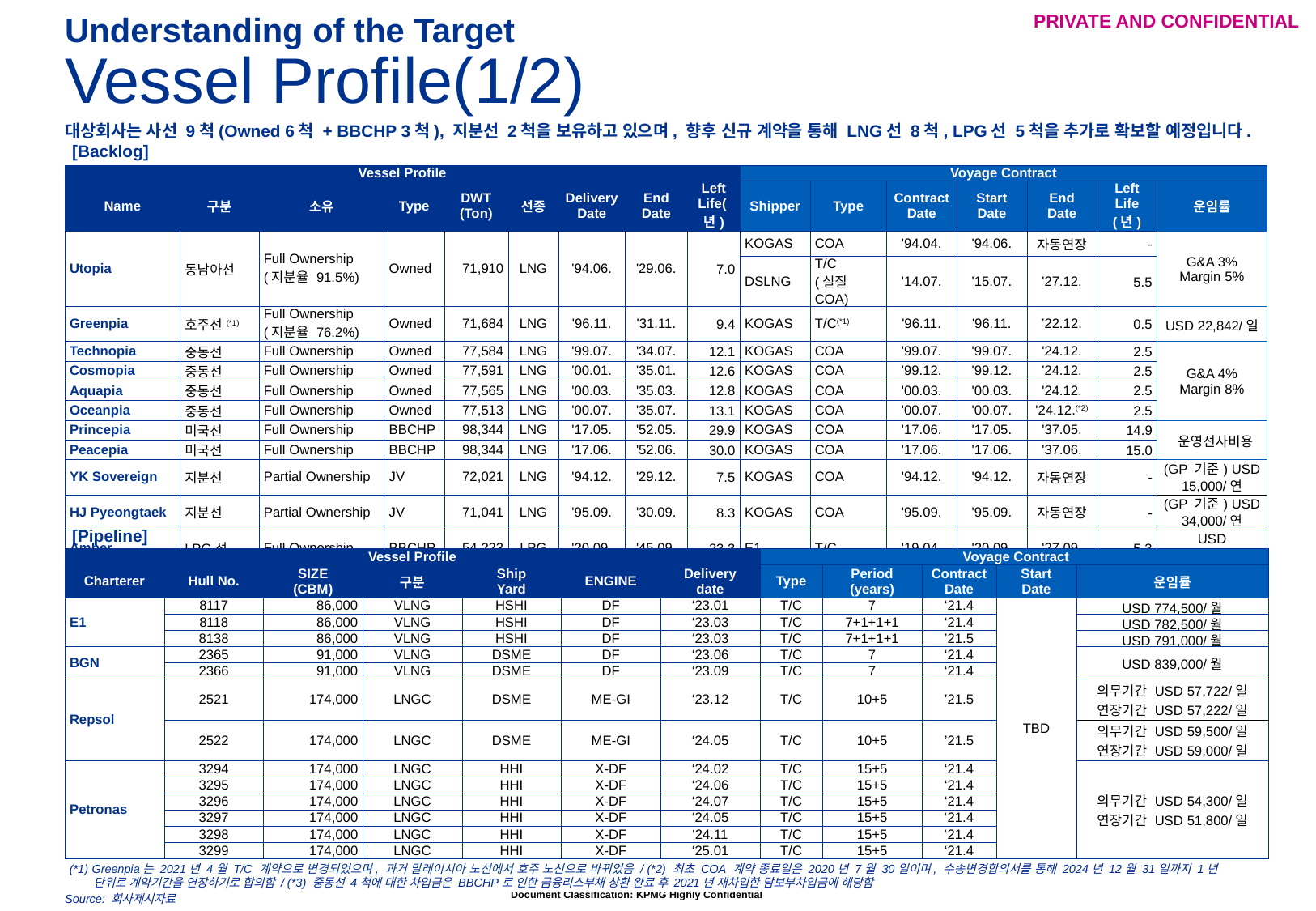

Understanding of the Target
# Vessel Profile(1/2)
대상회사는 사선 9척(Owned 6척 + BBCHP 3척), 지분선 2척을 보유하고 있으며, 향후 신규 계약을 통해 LNG선 8척, LPG선 5척을 추가로 확보할 예정입니다.
[Backlog]
| Vessel Profile |  |  |  |  |  |  |  |  | Voyage Contract |  |  |  |  |  |  |
| --- | --- | --- | --- | --- | --- | --- | --- | --- | --- | --- | --- | --- | --- | --- | --- |
| Name | 구분 | 소유 | Type | DWT (Ton) | 선종 | Delivery Date | End Date | Left Life(년) | Shipper | Type | Contract Date | Start Date | End Date | Left Life(년) | 운임률 |
| Utopia | 동남아선 | Full Ownership (지분율 91.5%) | Owned | 71,910 | LNG | '94.06. | '29.06. | 7.0 | KOGAS | COA | '94.04. | '94.06. | 자동연장 | - | G&A 3% Margin 5% |
|  |  |  |  |  |  |  |  |  | DSLNG | T/C (실질COA) | '14.07. | '15.07. | '27.12. | 5.5 | USD 22,842/일 |
| Greenpia | 호주선(\*1) | Full Ownership (지분율 76.2%) | Owned | 71,684 | LNG | '96.11. | '31.11. | 9.4 | KOGAS | T/C(\*1) | '96.11. | '96.11. | ’22.12. | 0.5 | USD 22,842/일 |
| Technopia | 중동선 | Full Ownership | Owned | 77,584 | LNG | '99.07. | '34.07. | 12.1 | KOGAS | COA | '99.07. | '99.07. | '24.12. | 2.5 | G&A 4% Margin 8% |
| Cosmopia | 중동선 | Full Ownership | Owned | 77,591 | LNG | '00.01. | '35.01. | 12.6 | KOGAS | COA | '99.12. | '99.12. | '24.12. | 2.5 |  |
| Aquapia | 중동선 | Full Ownership | Owned | 77,565 | LNG | '00.03. | '35.03. | 12.8 | KOGAS | COA | '00.03. | '00.03. | '24.12. | 2.5 |  |
| Oceanpia | 중동선 | Full Ownership | Owned | 77,513 | LNG | '00.07. | '35.07. | 13.1 | KOGAS | COA | '00.07. | '00.07. | '24.12.(\*2) | 2.5 |  |
| Princepia | 미국선 | Full Ownership | BBCHP | 98,344 | LNG | '17.05. | '52.05. | 29.9 | KOGAS | COA | '17.06. | '17.05. | '37.05. | 14.9 | 운영선사비용 |
| Peacepia | 미국선 | Full Ownership | BBCHP | 98,344 | LNG | '17.06. | '52.06. | 30.0 | KOGAS | COA | '17.06. | '17.06. | '37.06. | 15.0 |  |
| YK Sovereign | 지분선 | Partial Ownership | JV | 72,021 | LNG | '94.12. | '29.12. | 7.5 | KOGAS | COA | '94.12. | '94.12. | 자동연장 | - | (GP 기준) USD 15,000/연 |
| HJ Pyeongtaek | 지분선 | Partial Ownership | JV | 71,041 | LNG | '95.09. | '30.09. | 8.3 | KOGAS | COA | '95.09. | '95.09. | 자동연장 | - | (GP 기준) USD 34,000/연 |
| Amber | LPG선 | Full Ownership | BBCHP | 54,223 | LPG | '20.09. | '45.09. | 23.3 | E1 | T/C | '19.04. | '20.09. | '27.09. | 5.3 | USD 775,000/월 |
| 평균 잔여 내용연수 |  |  |  |  |  |  |  | 15.1 | 자동갱신 계약 제외한 평균 잔여 계약기간 |  |  |  |  | 5.7 |  |
[Pipeline]
| Vessel Profile |  |  |  |  |  |  | Voyage Contract | Voyage Contract |  |  |  |
| --- | --- | --- | --- | --- | --- | --- | --- | --- | --- | --- | --- |
| Charterer | Hull No. | SIZE (CBM) | 구분 | Ship Yard | ENGINE | Delivery date | Type | Period (years) | Contract Date | Start Date | 운임률 |
| E1 | 8117 | 86,000 | VLNG | HSHI | DF | ‘23.01 | T/C | 7 | ‘21.4 | TBD | USD 774,500/월 |
|  | 8118 | 86,000 | VLNG | HSHI | DF | ‘23.03 | T/C | 7+1+1+1 | ‘21.4 |  | USD 782,500/월 |
|  | 8138 | 86,000 | VLNG | HSHI | DF | ‘23.03 | T/C | 7+1+1+1 | ’21.5 |  | USD 791,000/월 |
| BGN | 2365 | 91,000 | VLNG | DSME | DF | ‘23.06 | T/C | 7 | ‘21.4 |  | USD 839,000/월 |
|  | 2366 | 91,000 | VLNG | DSME | DF | ‘23.09 | T/C | 7 | ‘21.4 |  |  |
| Repsol | 2521 | 174,000 | LNGC | DSME | ME-GI | ‘23.12 | T/C | 10+5 | ’21.5 |  | 의무기간 USD 57,722/일 연장기간 USD 57,222/일 |
|  | 2522 | 174,000 | LNGC | DSME | ME-GI | ‘24.05 | T/C | 10+5 | ’21.5 |  | 의무기간 USD 59,500/일 연장기간 USD 59,000/일 |
| Petronas | 3294 | 174,000 | LNGC | HHI | X-DF | ‘24.02 | T/C | 15+5 | ‘21.4 |  | 의무기간 USD 54,300/일 연장기간 USD 51,800/일 |
|  | 3295 | 174,000 | LNGC | HHI | X-DF | ‘24.06 | T/C | 15+5 | ‘21.4 |  |  |
|  | 3296 | 174,000 | LNGC | HHI | X-DF | ‘24.07 | T/C | 15+5 | ‘21.4 |  |  |
|  | 3297 | 174,000 | LNGC | HHI | X-DF | ‘24.05 | T/C | 15+5 | ‘21.4 |  |  |
|  | 3298 | 174,000 | LNGC | HHI | X-DF | ‘24.11 | T/C | 15+5 | ‘21.4 |  |  |
|  | 3299 | 174,000 | LNGC | HHI | X-DF | ‘25.01 | T/C | 15+5 | ‘21.4 |  |  |
(*1) Greenpia는 2021년 4월 T/C 계약으로 변경되었으며, 과거 말레이시아 노선에서 호주 노선으로 바뀌었음 / (*2) 최초 COA 계약 종료일은 2020년 7월 30일이며, 수송변경합의서를 통해 2024년 12월 31일까지 1년 단위로 계약기간을 연장하기로 합의함 / (*3) 중동선 4척에 대한 차입금은 BBCHP로 인한 금융리스부채 상환 완료 후 2021년 재차입한 담보부차입금에 해당함
Source: 회사제시자료